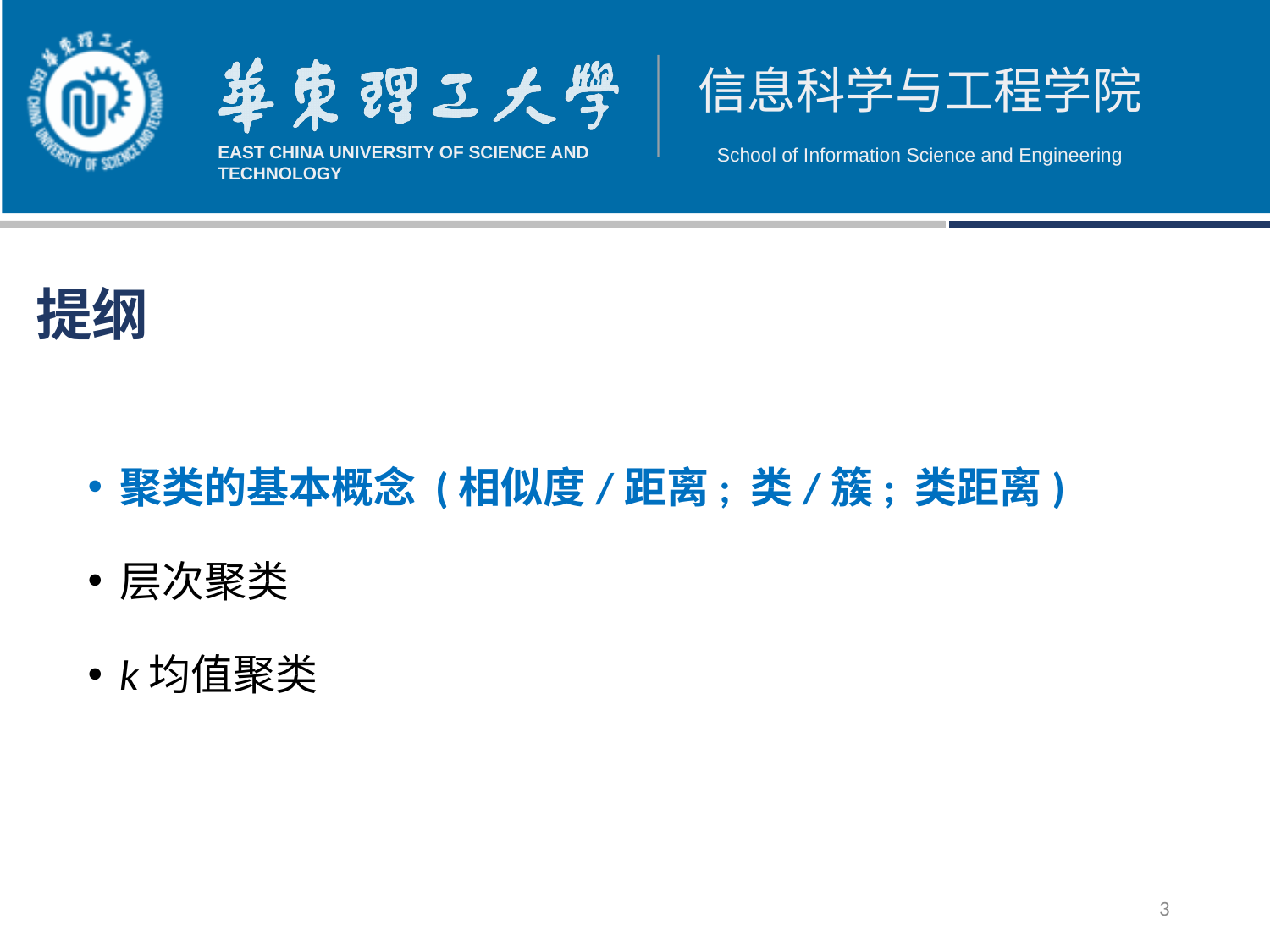

提纲
聚类的基本概念 (相似度/距离; 类/簇; 类距离)
层次聚类
k均值聚类
3